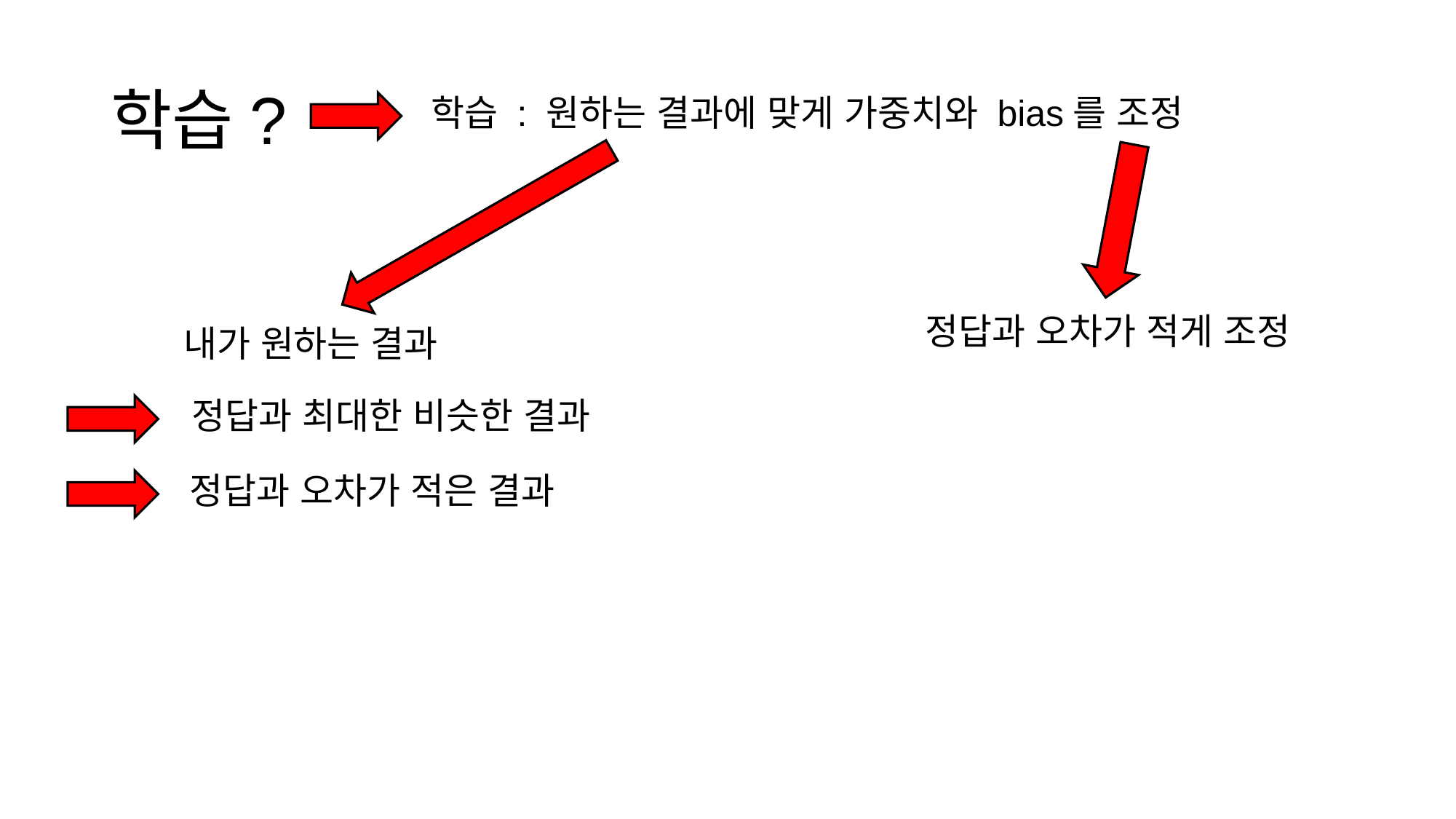

# 학습?
학습 : 원하는 결과에 맞게 가중치와 bias를 조정

정답과 오차가 적게 조정

내가 원하는 결과
정답과 최대한 비슷한 결과

정답과 오차가 적은 결과